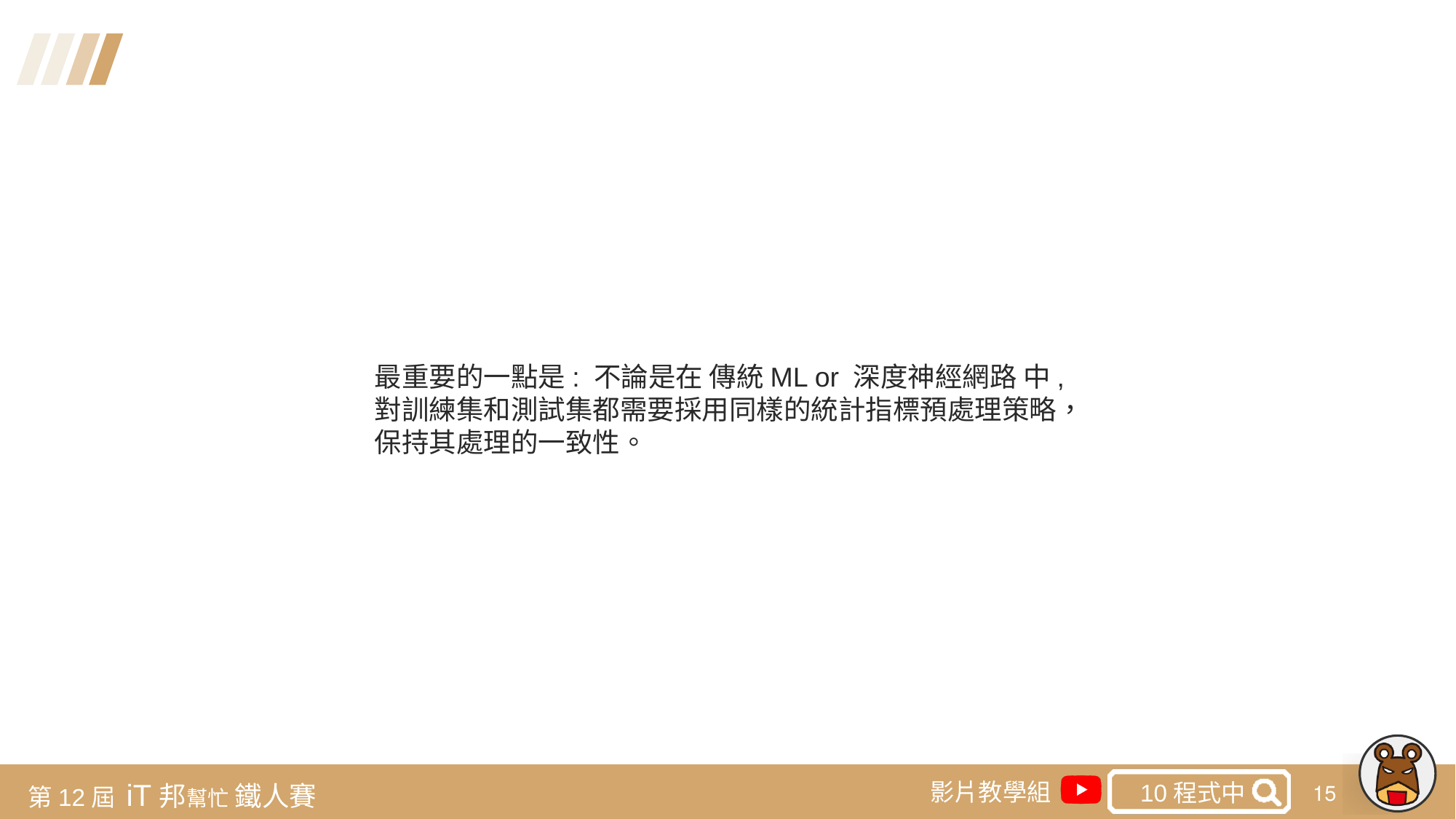

最重要的一點是: 不論是在 傳統ML or 深度神經網路 中, 對訓練集和測試集都需要採用同樣的統計指標預處理策略，保持其處理的一致性。